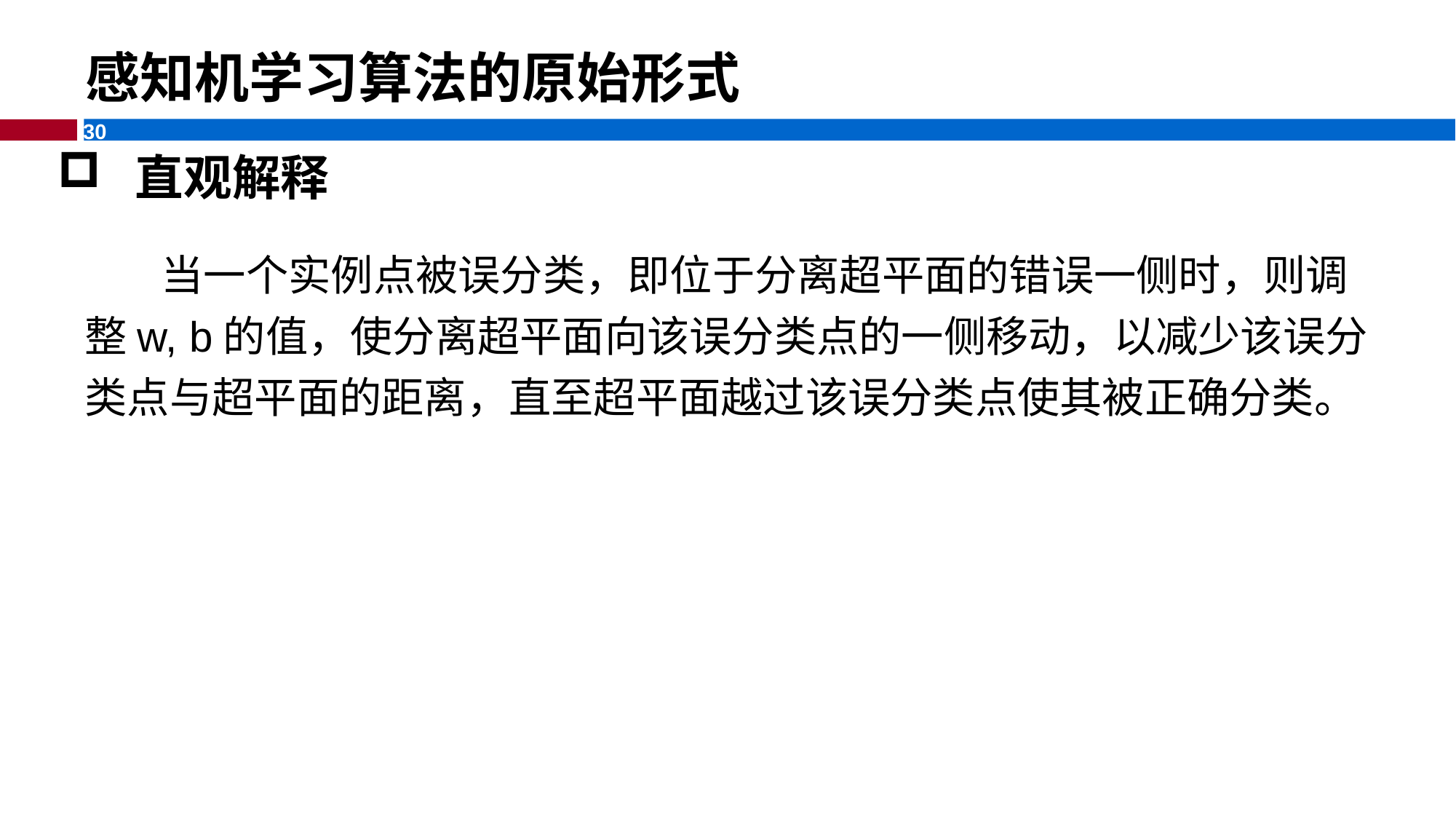

# 感知机学习算法的原始形式
 直观解释
       当一个实例点被误分类，即位于分离超平面的错误一侧时，则调整w, b的值，使分离超平面向该误分类点的一侧移动，以减少该误分类点与超平面的距离，直至超平面越过该误分类点使其被正确分类。